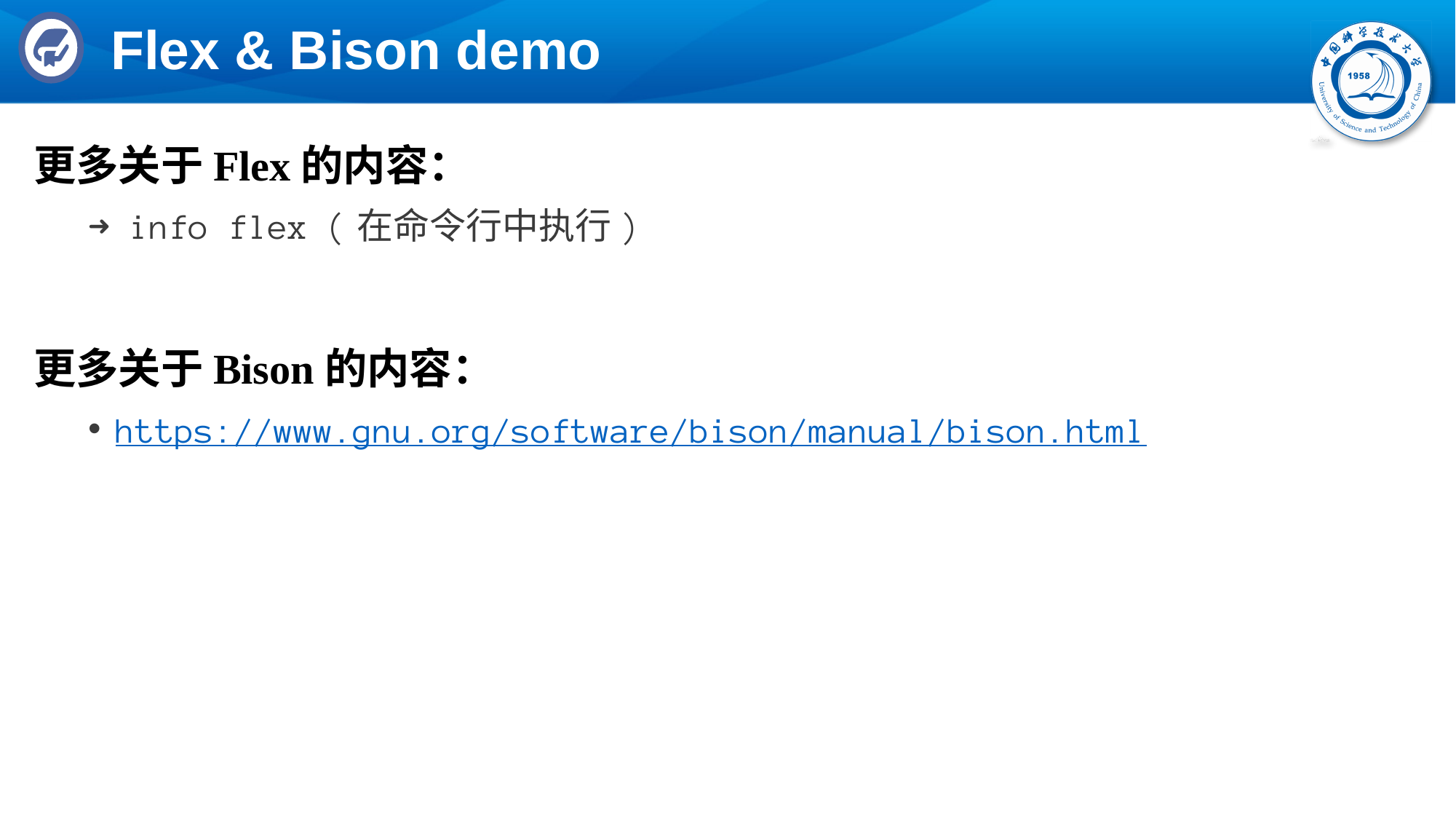

# Flex & Bison demo
更多关于Flex的内容：
➜ info flex (在命令行中执行)

更多关于Bison的内容：
https://www.gnu.org/software/bison/manual/bison.html